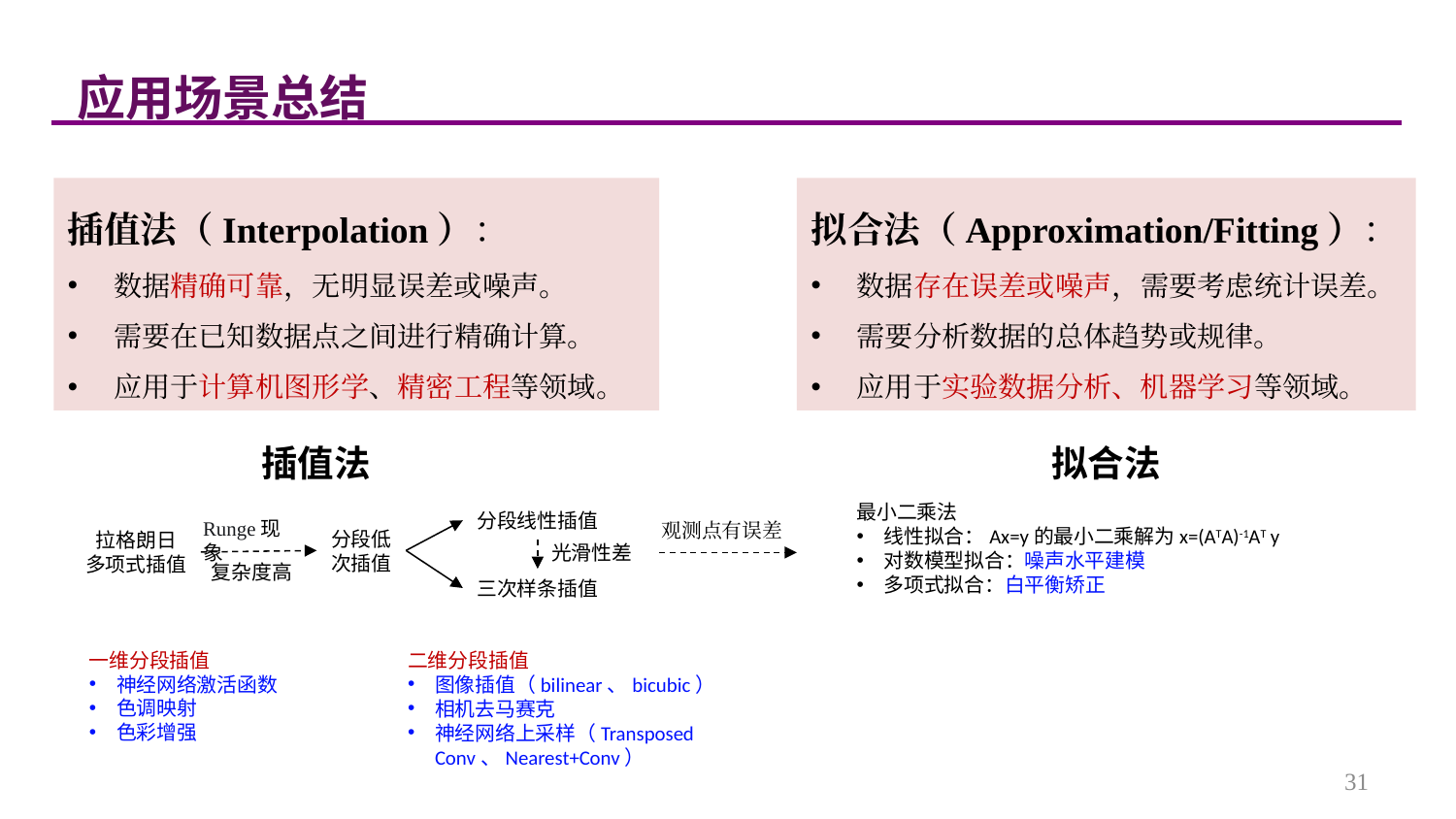

应用场景总结
插值法（Interpolation）：
数据精确可靠，无明显误差或噪声。
需要在已知数据点之间进行精确计算。
应用于计算机图形学、精密工程等领域。
拟合法（Approximation/Fitting）：
数据存在误差或噪声，需要考虑统计误差。
需要分析数据的总体趋势或规律。
应用于实验数据分析、机器学习等领域。
插值法
拟合法
最小二乘法
线性拟合：Ax=y的最小二乘解为x=(ATA)-1AT y
对数模型拟合：噪声水平建模
多项式拟合：白平衡矫正
分段线性插值
Runge现象
观测点有误差
分段低
次插值
拉格朗日
多项式插值
光滑性差
复杂度高
三次样条插值
一维分段插值
神经网络激活函数
色调映射
色彩增强
二维分段插值
图像插值（bilinear、bicubic）
相机去马赛克
神经网络上采样（Transposed Conv、Nearest+Conv）
31